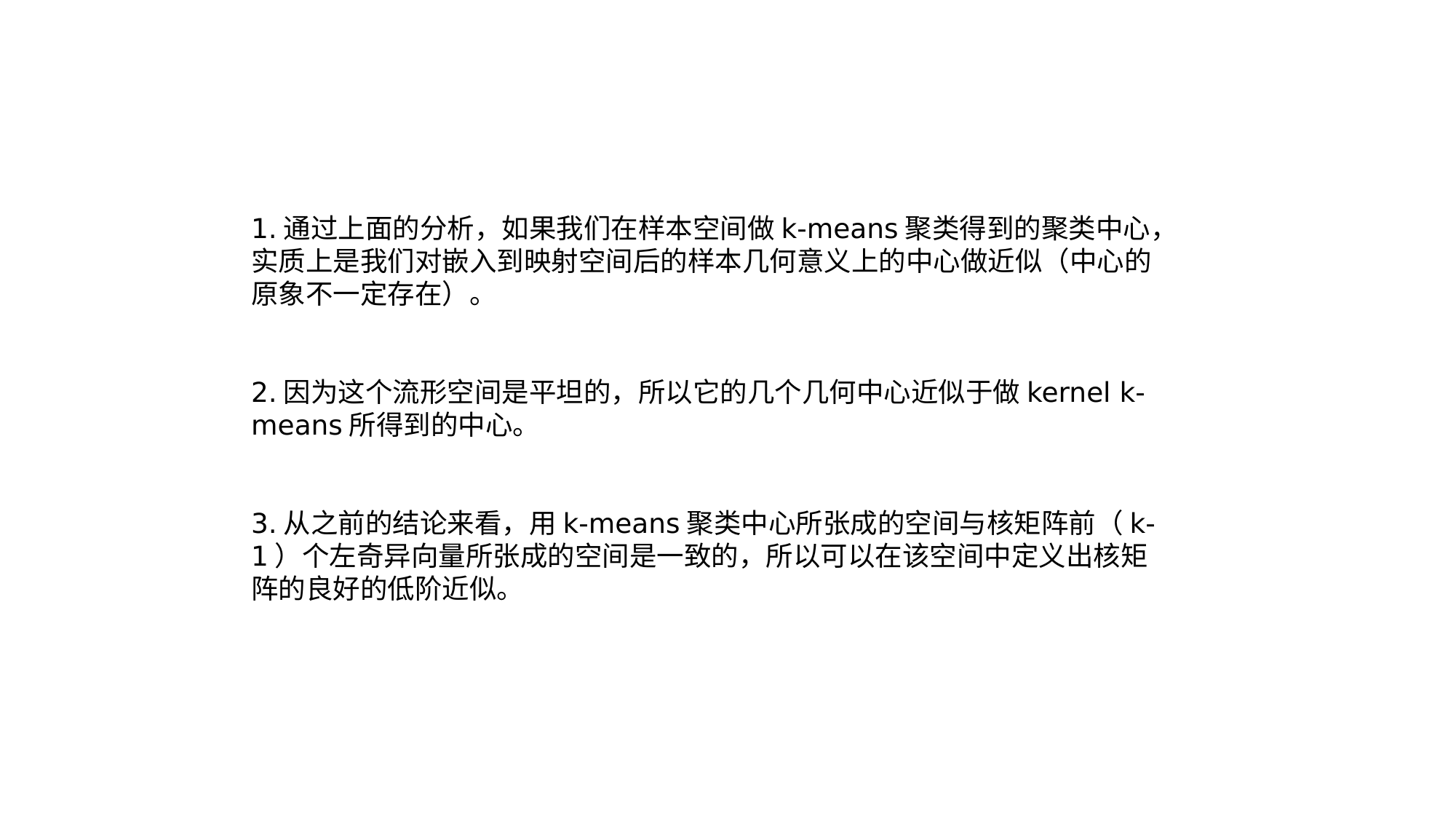

1.通过上面的分析，如果我们在样本空间做k-means聚类得到的聚类中心，实质上是我们对嵌入到映射空间后的样本几何意义上的中心做近似（中心的原象不一定存在）。

2.因为这个流形空间是平坦的，所以它的几个几何中心近似于做kernel k-means所得到的中心。

3.从之前的结论来看，用k-means聚类中心所张成的空间与核矩阵前（k-1）个左奇异向量所张成的空间是一致的，所以可以在该空间中定义出核矩阵的良好的低阶近似。